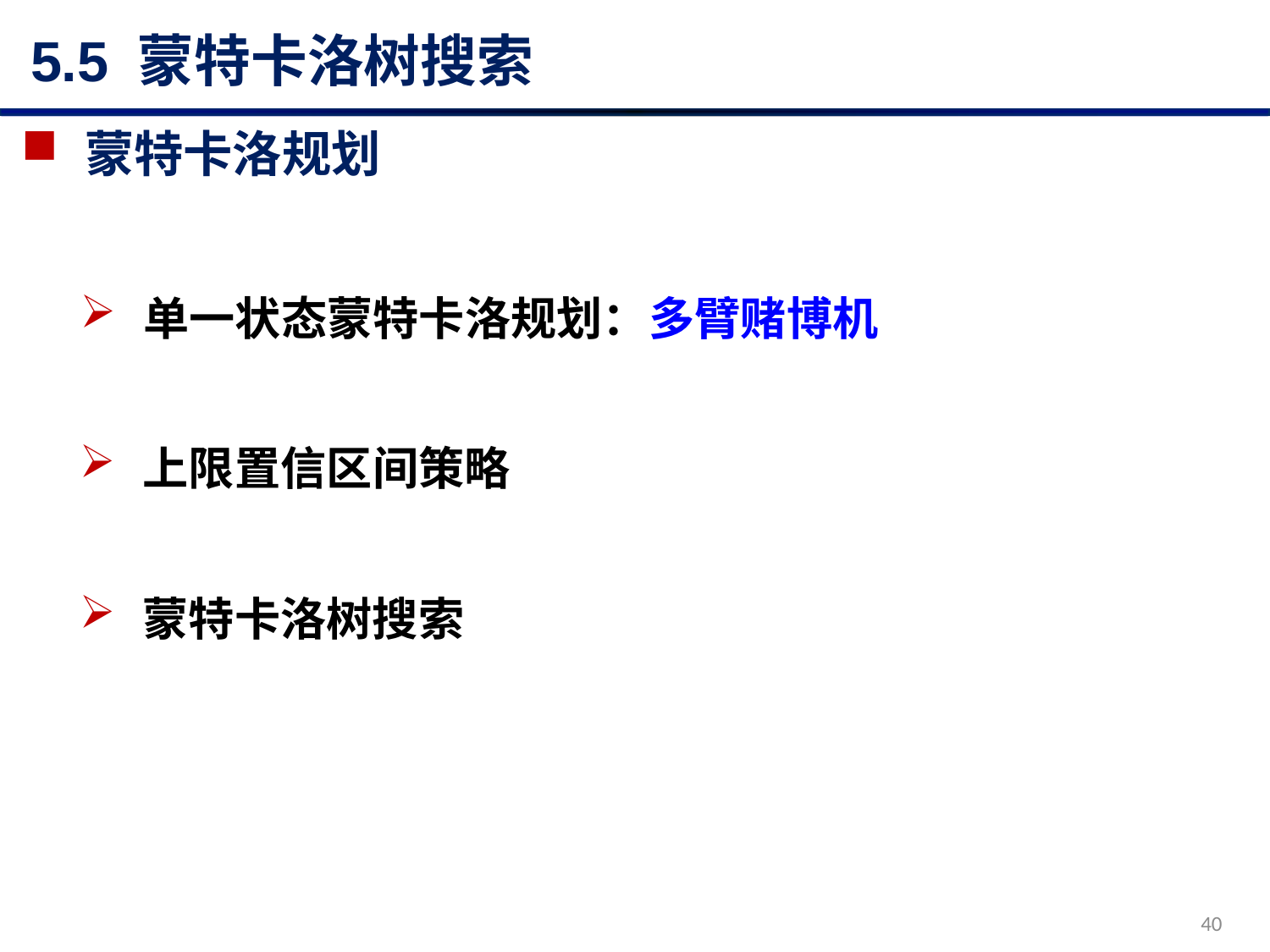

# 5.5 蒙特卡洛树搜索
蒙特卡洛规划
单一状态蒙特卡洛规划：多臂赌博机
上限置信区间策略
蒙特卡洛树搜索
40